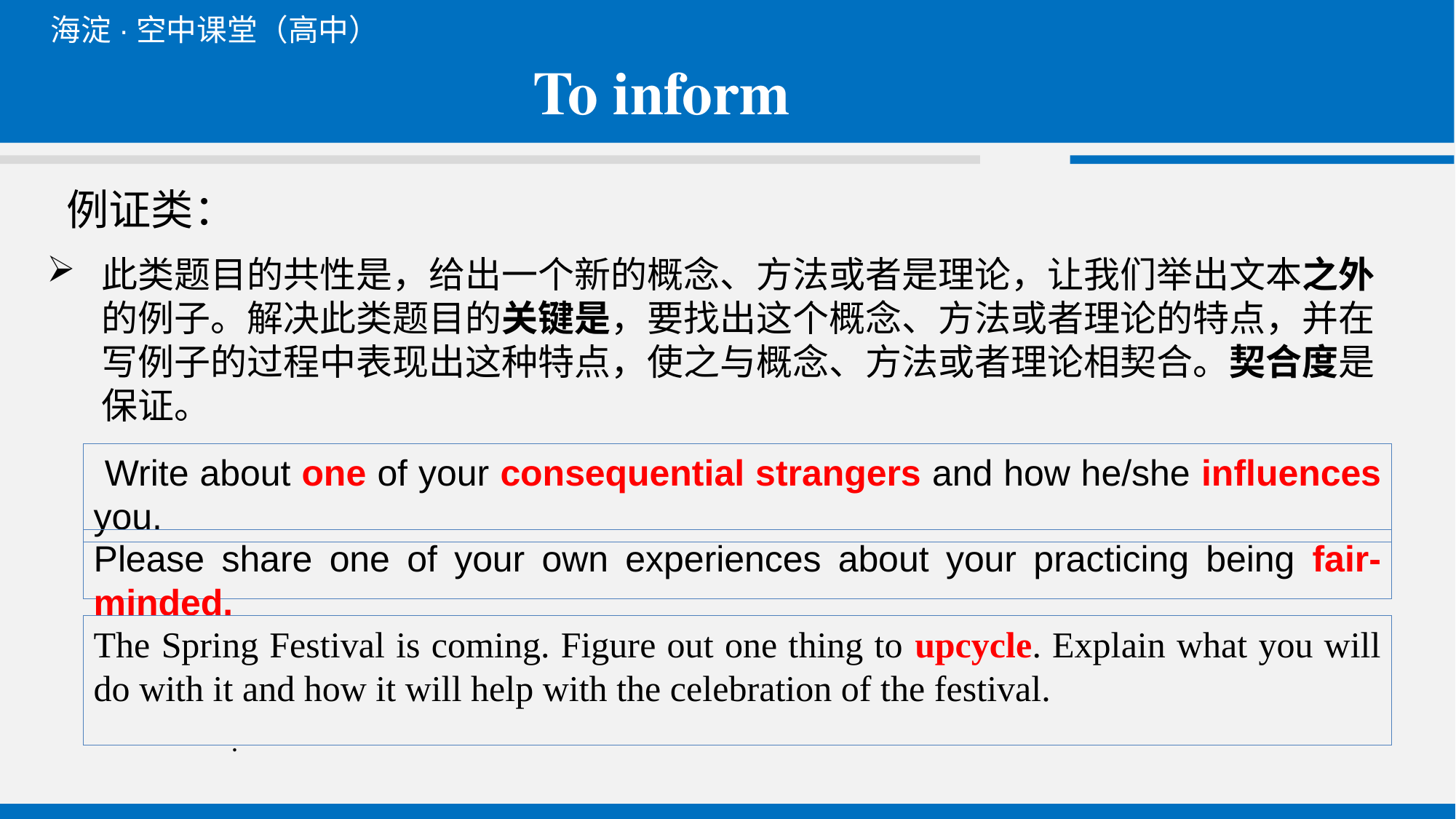

To inform
# 例证类：
此类题目的共性是，给出一个新的概念、方法或者是理论，让我们举出文本之外的例子。解决此类题目的关键是，要找出这个概念、方法或者理论的特点，并在写例子的过程中表现出这种特点，使之与概念、方法或者理论相契合。契合度是保证。
 Write about one of your consequential strangers and how he/she influences you.
Please share one of your own experiences about your practicing being fair-minded.

The Spring Festival is coming. Figure out one thing to upcycle. Explain what you will do with it and how it will help with the celebration of the festival.

.